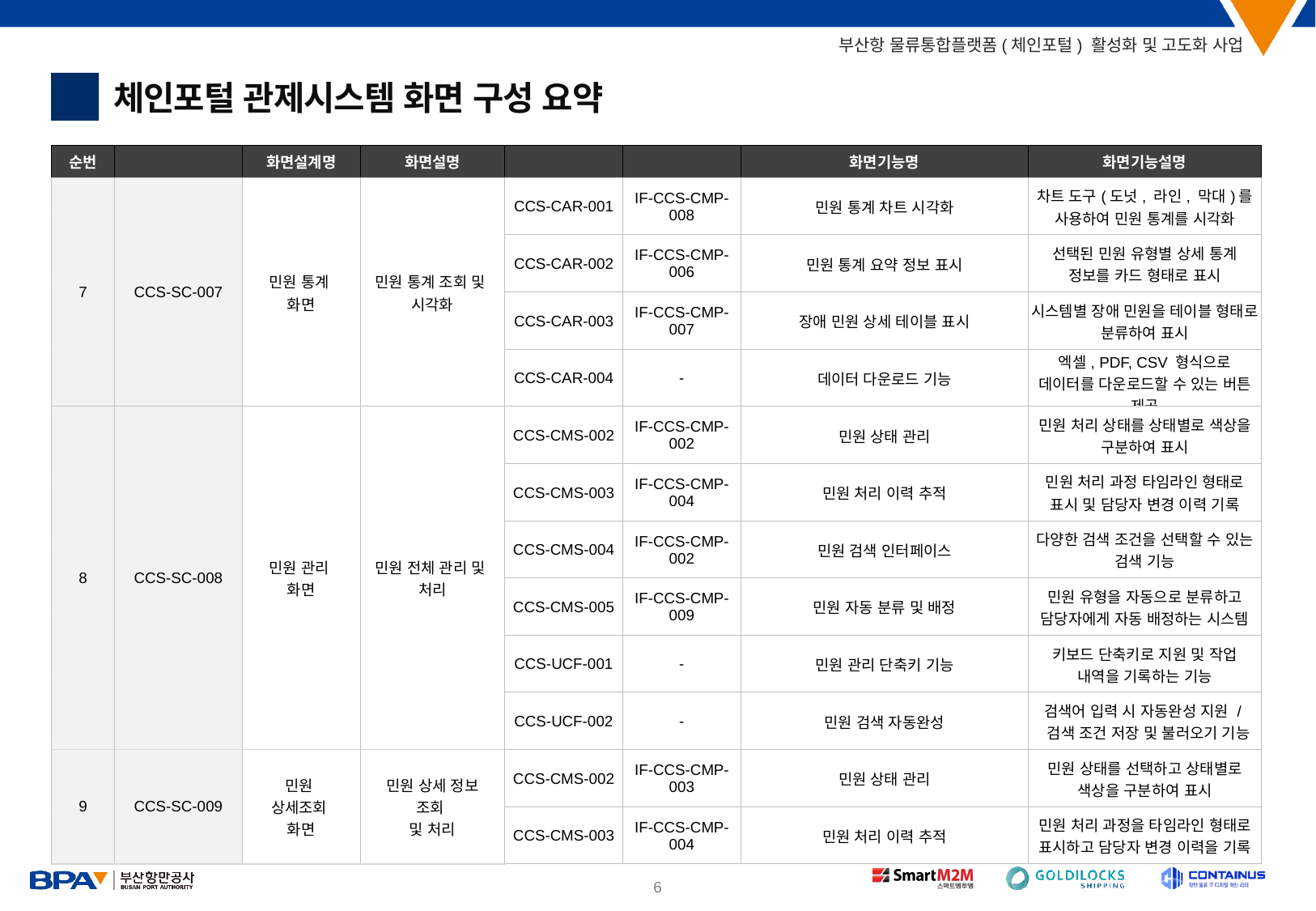

체인포털 관제시스템 화면 구성 요약
1
| 순번 | 화면설계 ID | 화면설계명 | 화면설명 | 화면기능 ID | 인터페이스 ID | 화면기능명 | 화면기능설명 |
| --- | --- | --- | --- | --- | --- | --- | --- |
| 7 | CCS-SC-007 | 민원 통계 화면 | 민원 통계 조회 및 시각화 | CCS-CAR-001 | IF-CCS-CMP-008 | 민원 통계 차트 시각화 | 차트 도구(도넛, 라인, 막대)를 사용하여 민원 통계를 시각화 |
|  |  |  |  | CCS-CAR-002 | IF-CCS-CMP-006 | 민원 통계 요약 정보 표시 | 선택된 민원 유형별 상세 통계 정보를 카드 형태로 표시 |
|  |  |  |  | CCS-CAR-003 | IF-CCS-CMP-007 | 장애 민원 상세 테이블 표시 | 시스템별 장애 민원을 테이블 형태로 분류하여 표시 |
|  |  |  |  | CCS-CAR-004 | - | 데이터 다운로드 기능 | 엑셀, PDF, CSV 형식으로 데이터를 다운로드할 수 있는 버튼 제공 |
| 8 | CCS-SC-008 | 민원 관리 화면 | 민원 전체 관리 및 처리 | CCS-CMS-002 | IF-CCS-CMP-002 | 민원 상태 관리 | 민원 처리 상태를 상태별로 색상을 구분하여 표시 |
|  |  |  |  | CCS-CMS-003 | IF-CCS-CMP-004 | 민원 처리 이력 추적 | 민원 처리 과정 타임라인 형태로 표시 및 담당자 변경 이력 기록 |
|  |  |  |  | CCS-CMS-004 | IF-CCS-CMP-002 | 민원 검색 인터페이스 | 다양한 검색 조건을 선택할 수 있는 검색 기능 |
|  |  |  |  | CCS-CMS-005 | IF-CCS-CMP-009 | 민원 자동 분류 및 배정 | 민원 유형을 자동으로 분류하고 담당자에게 자동 배정하는 시스템 |
|  |  |  |  | CCS-UCF-001 | - | 민원 관리 단축키 기능 | 키보드 단축키로 지원 및 작업 내역을 기록하는 기능 |
|  |  |  |  | CCS-UCF-002 | - | 민원 검색 자동완성 | 검색어 입력 시 자동완성 지원 / 검색 조건 저장 및 불러오기 기능 |
| 9 | CCS-SC-009 | 민원 상세조회 화면 | 민원 상세 정보 조회 및 처리 | CCS-CMS-002 | IF-CCS-CMP-003 | 민원 상태 관리 | 민원 상태를 선택하고 상태별로 색상을 구분하여 표시 |
|  |  |  |  | CCS-CMS-003 | IF-CCS-CMP-004 | 민원 처리 이력 추적 | 민원 처리 과정을 타임라인 형태로 표시하고 담당자 변경 이력을 기록 |